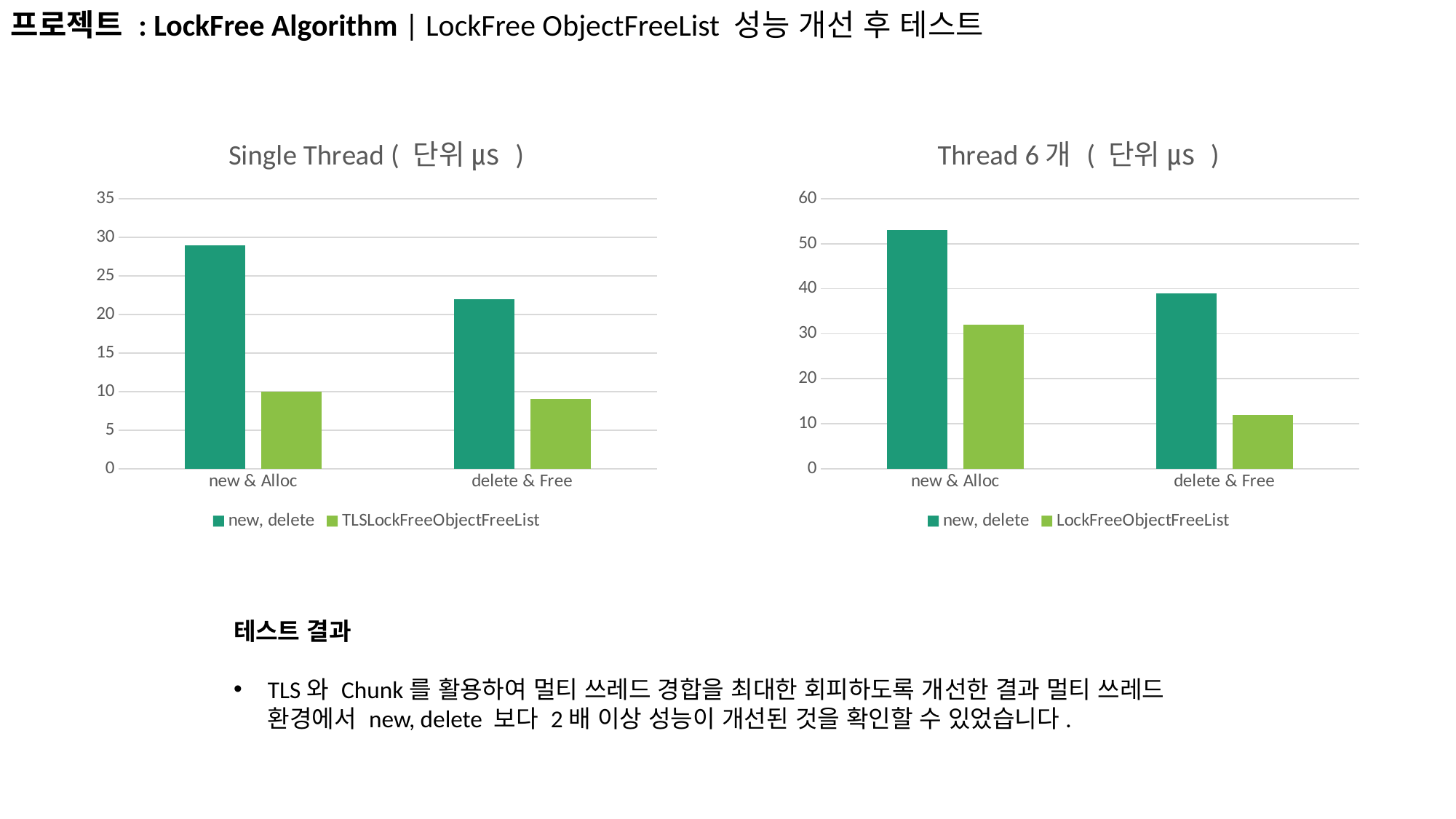

프로젝트 : LockFree Algorithm | LockFree ObjectFreeList 성능 개선 후 테스트

### Chart: Single Thread ( 단위 ㎲ )

| Category | new, delete | TLSLockFreeObjectFreeList |
|---|---|---|
| new & Alloc | 29.0 | 10.0 |
| delete & Free | 22.0 | 9.0 |

### Chart: Thread 6개 ( 단위 ㎲ )

| Category | new, delete | LockFreeObjectFreeList |
|---|---|---|
| new & Alloc | 53.0 | 32.0 |
| delete & Free | 39.0 | 12.0 |
테스트 결과

TLS와 Chunk를 활용하여 멀티 쓰레드 경합을 최대한 회피하도록 개선한 결과 멀티 쓰레드 환경에서 new, delete 보다 2배 이상 성능이 개선된 것을 확인할 수 있었습니다.